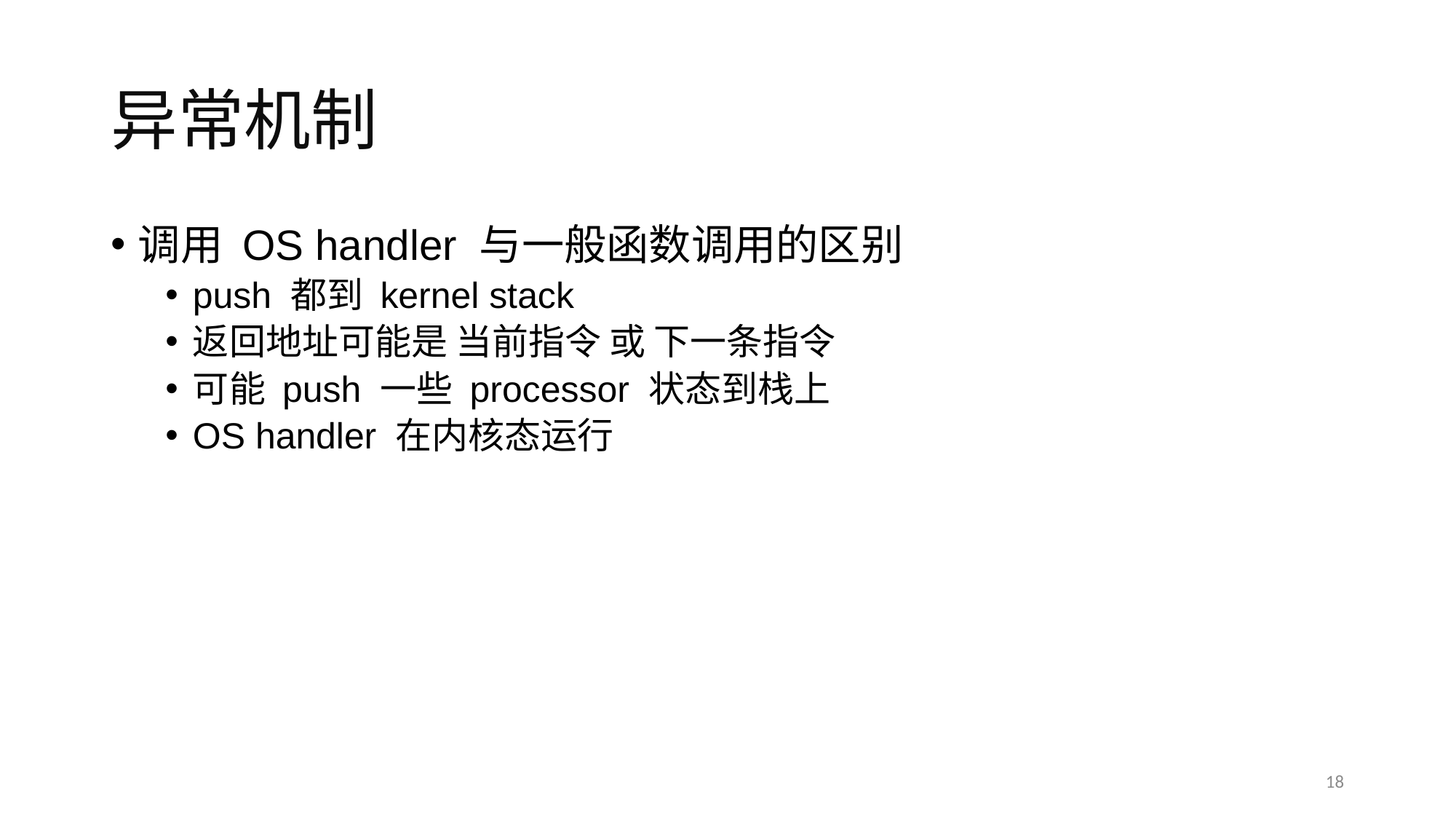

# 异常机制
调用 OS handler 与一般函数调用的区别
push 都到 kernel stack
返回地址可能是 当前指令 或 下一条指令
可能 push 一些 processor 状态到栈上
OS handler 在内核态运行
18